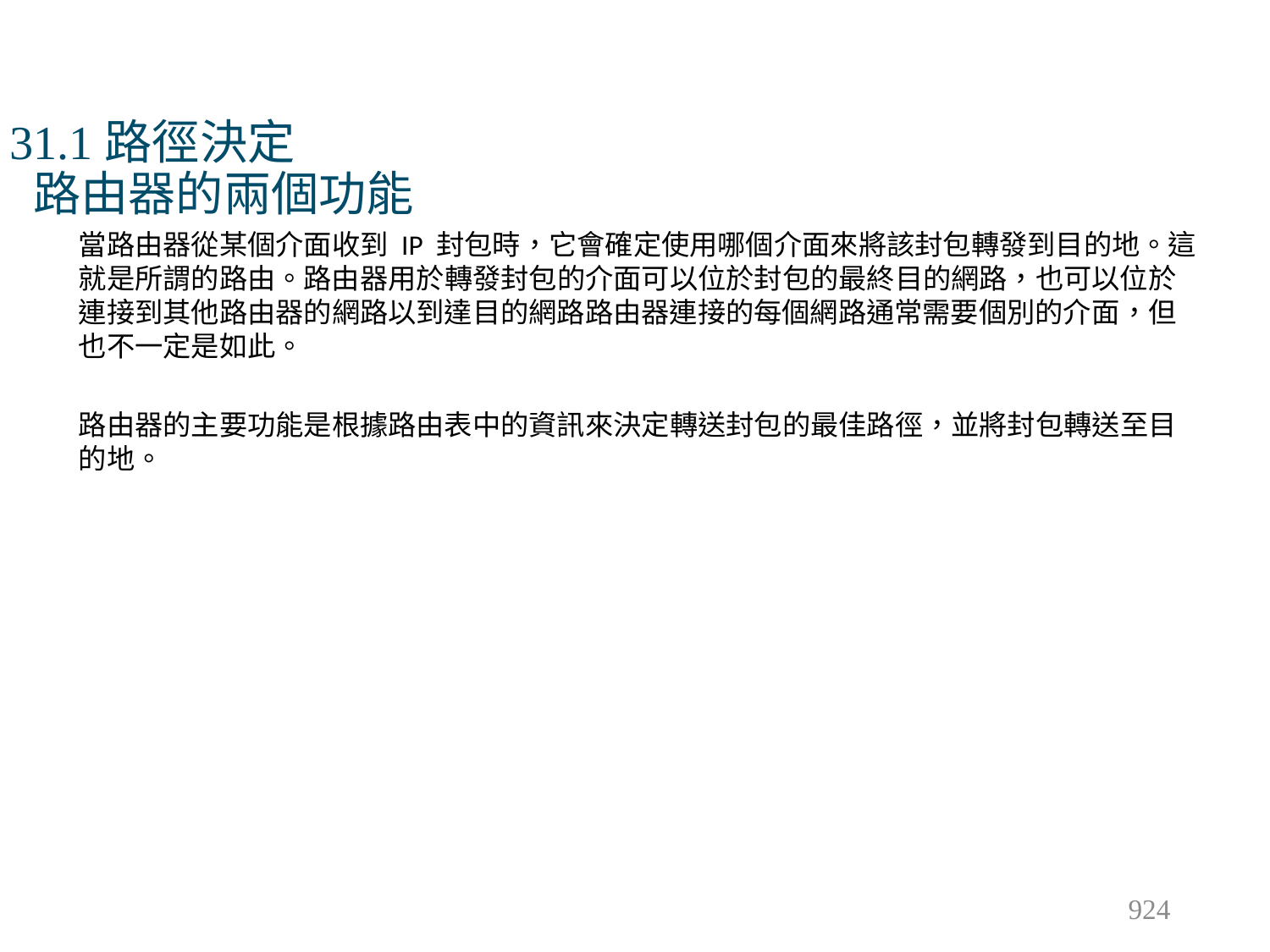

# 31.1路徑決定 路由器的兩個功能
當路由器從某個介面收到 IP 封包時，它會確定使用哪個介面來將該封包轉發到目的地。這就是所謂的路由。路由器用於轉發封包的介面可以位於封包的最終目的網路，也可以位於連接到其他路由器的網路以到達目的網路路由器連接的每個網路通常需要個別的介面，但也不一定是如此。

路由器的主要功能是根據路由表中的資訊來決定轉送封包的最佳路徑，並將封包轉送至目的地。

924